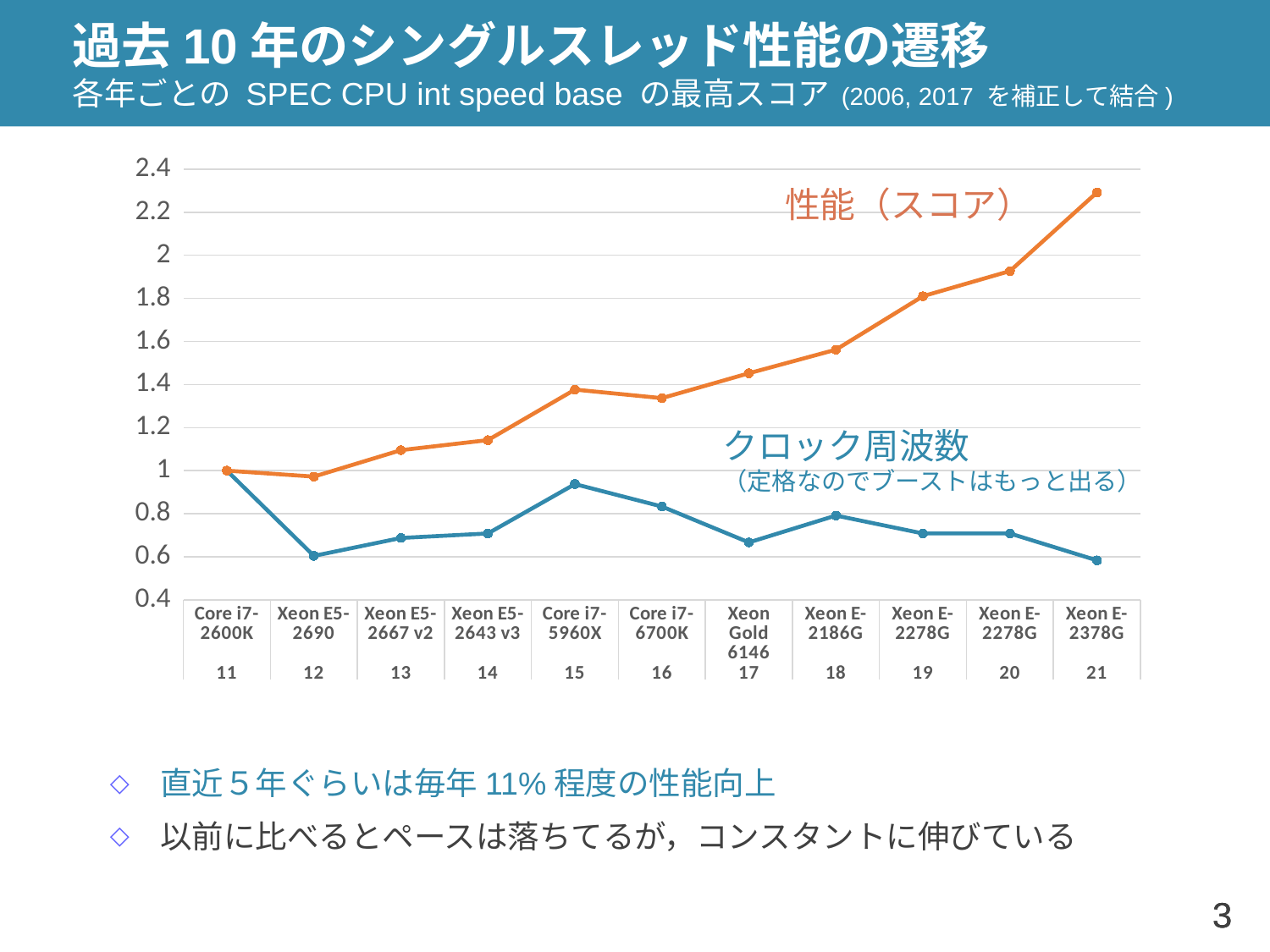

# 過去10年のシングルスレッド性能の遷移 各年ごとの SPEC CPU int speed base の最高スコア (2006, 2017 を補正して結合)

### Chart

| Category |  |  |
|---|---|---|
| Core i7-2600K | 1.0 | 1.0 |
| Xeon E5-2690 | 0.6041666666666666 | 0.972366174390394 |
| Xeon E5-2667 v2 | 0.6875 | 1.094991397587679 |
| Xeon E5-2643 v3 | 0.7083333333333334 | 1.1416236003585478 |
| Core i7-5960X | 0.9375 | 1.3765112807797437 |
| Core i7-6700K | 0.8333333333333334 | 1.336787697150821 |
| Xeon Gold 6146 | 0.6666666666666666 | 1.4525044639457048 |
| Xeon E-2186G | 0.7916666666666666 | 1.5619896081036482 |
| Xeon E-2278G | 0.7083333333333334 | 1.810156835353799 |
| Xeon E-2278G | 0.7083333333333334 | 1.9269403598627 |
| Xeon E-2378G | 0.5833333333333334 | 2.291891925319474 |
性能（スコア）
クロック周波数
（定格なのでブーストはもっと出る）
直近５年ぐらいは毎年11%程度の性能向上
以前に比べるとペースは落ちてるが，コンスタントに伸びている